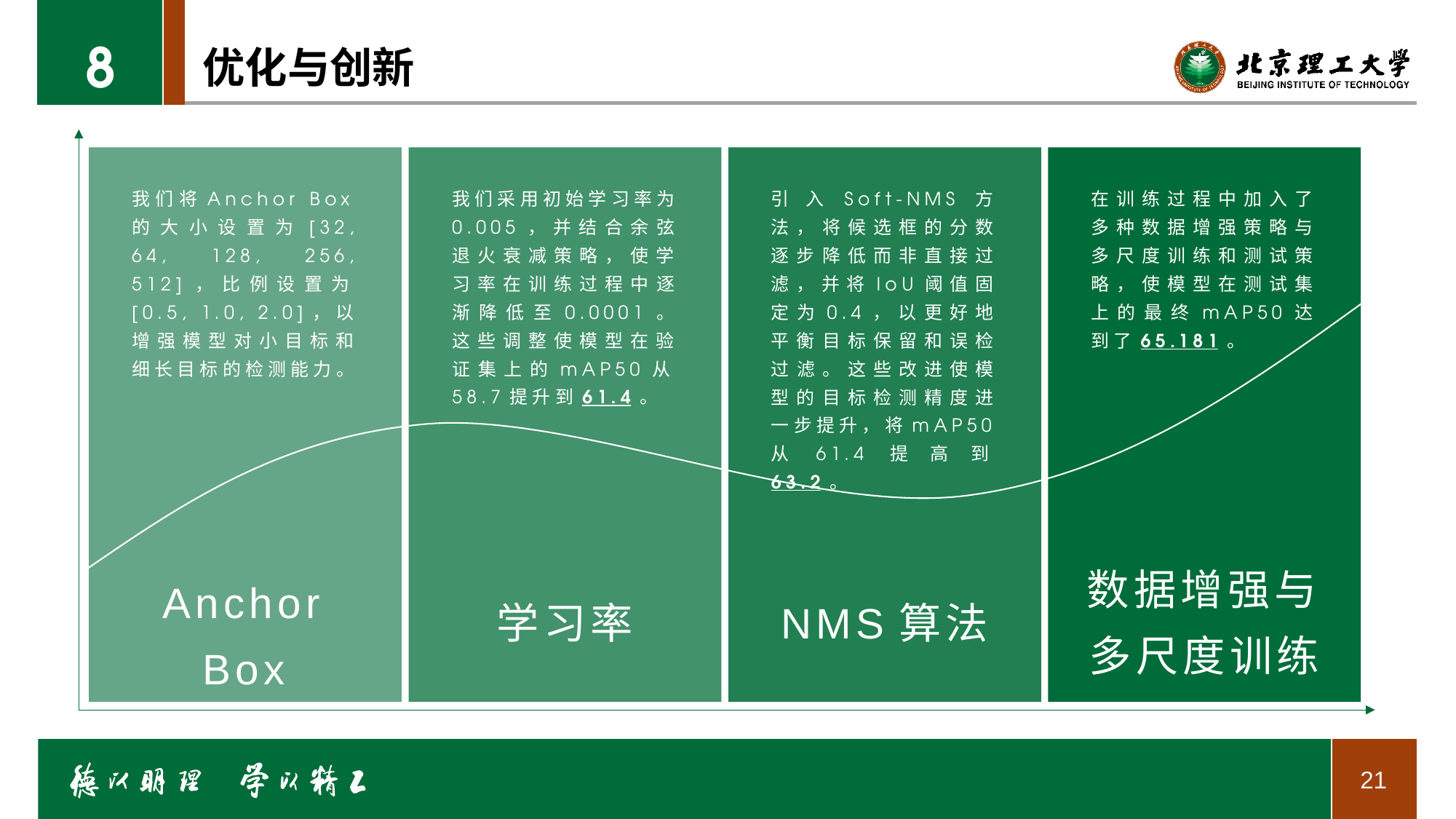

8
# 优化与创新

我们将Anchor Box的大小设置为[32, 64, 128, 256, 512]，比例设置为[0.5, 1.0, 2.0]，以增强模型对小目标和细长目标的检测能力。
我们采用初始学习率为0.005，并结合余弦退火衰减策略，使学习率在训练过程中逐渐降低至0.0001。这些调整使模型在验证集上的mAP50从58.7提升到61.4。
引入Soft-NMS方法，将候选框的分数逐步降低而非直接过滤，并将IoU阈值固定为0.4，以更好地平衡目标保留和误检过滤。这些改进使模型的目标检测精度进一步提升，将mAP50从61.4提高到63.2。
在训练过程中加入了多种数据增强策略与多尺度训练和测试策略，使模型在测试集上的最终mAP50达到了65.181。

数据增强与多尺度训练
Anchor Box
学习率
NMS算法